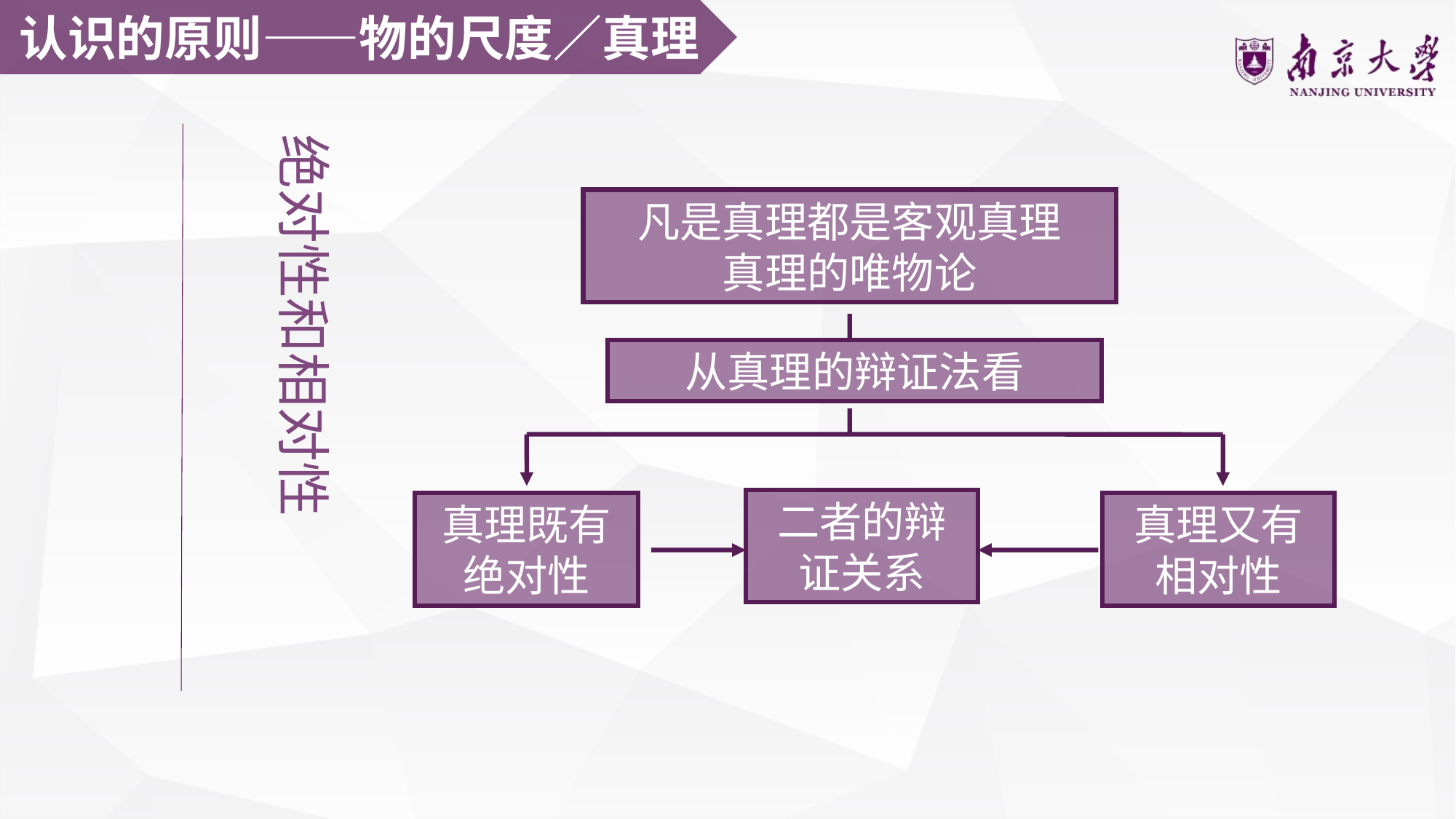

认识的原则——物的尺度／真理
绝对性和相对性
凡是真理都是客观真理
真理的唯物论

从真理的辩证法看

二者的辩证关系
真理既有绝对性
真理又有相对性